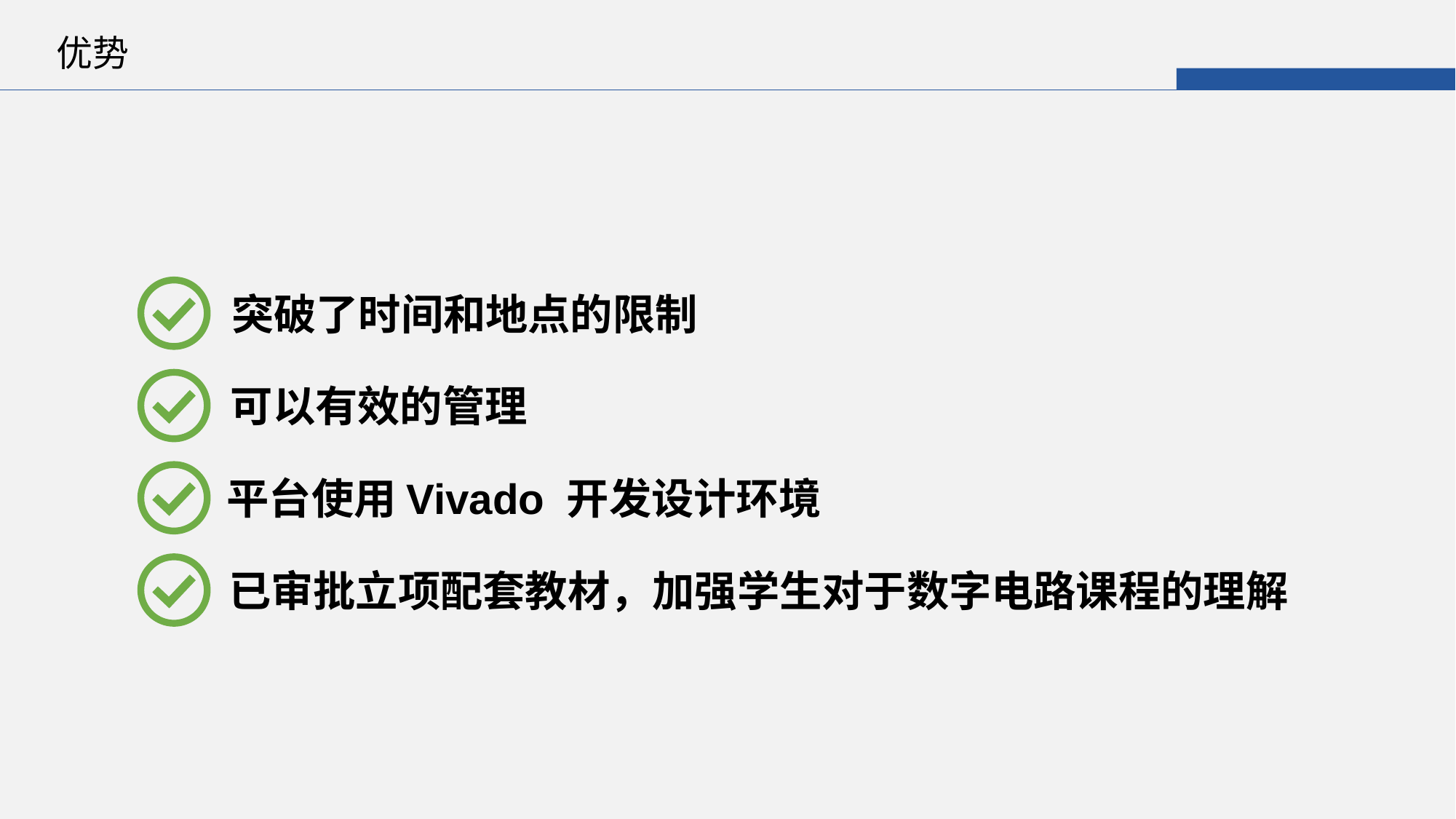

优势

突破了时间和地点的限制

可以有效的管理

平台使用Vivado 开发设计环境

已审批立项配套教材，加强学生对于数字电路课程的理解